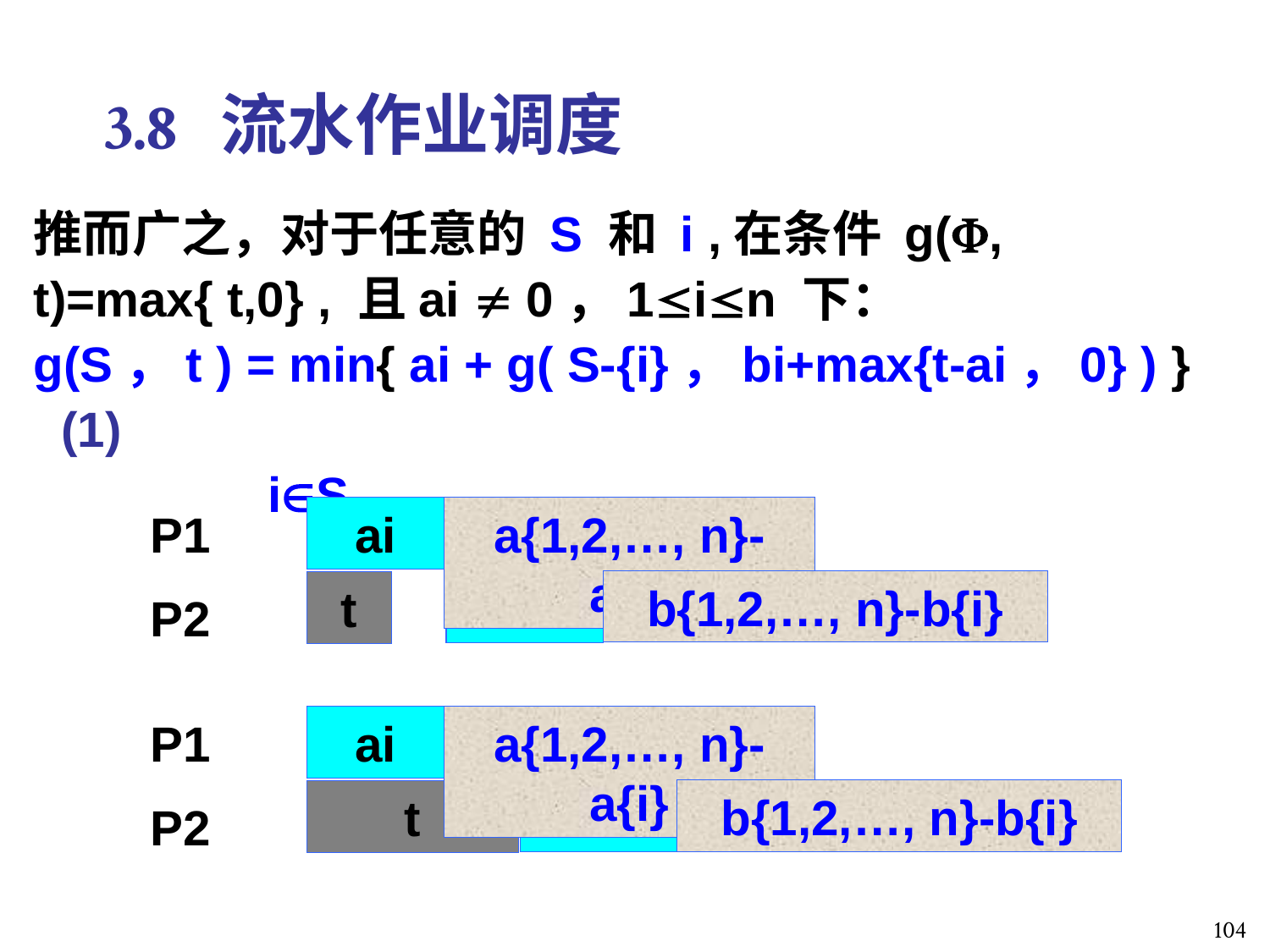

3.8  流水作业调度
推而广之，对于任意的 S 和 i ,在条件 g(Φ, t)=max{ t,0} , 且ai ≠ 0，1≤i≤n 下：
g(S，t ) = min{ ai + g( S-{i}，bi+max{t-ai，0} ) }      (1)
                 i∈S
P1
P2
ai
a{1,2,…, n}-a{i}
b{1,2,…, n}-b{i}
bi
t
P1
P2
ai
a{1,2,…, n}-a{i}
b{1,2,…, n}-b{i}
bi
t
104